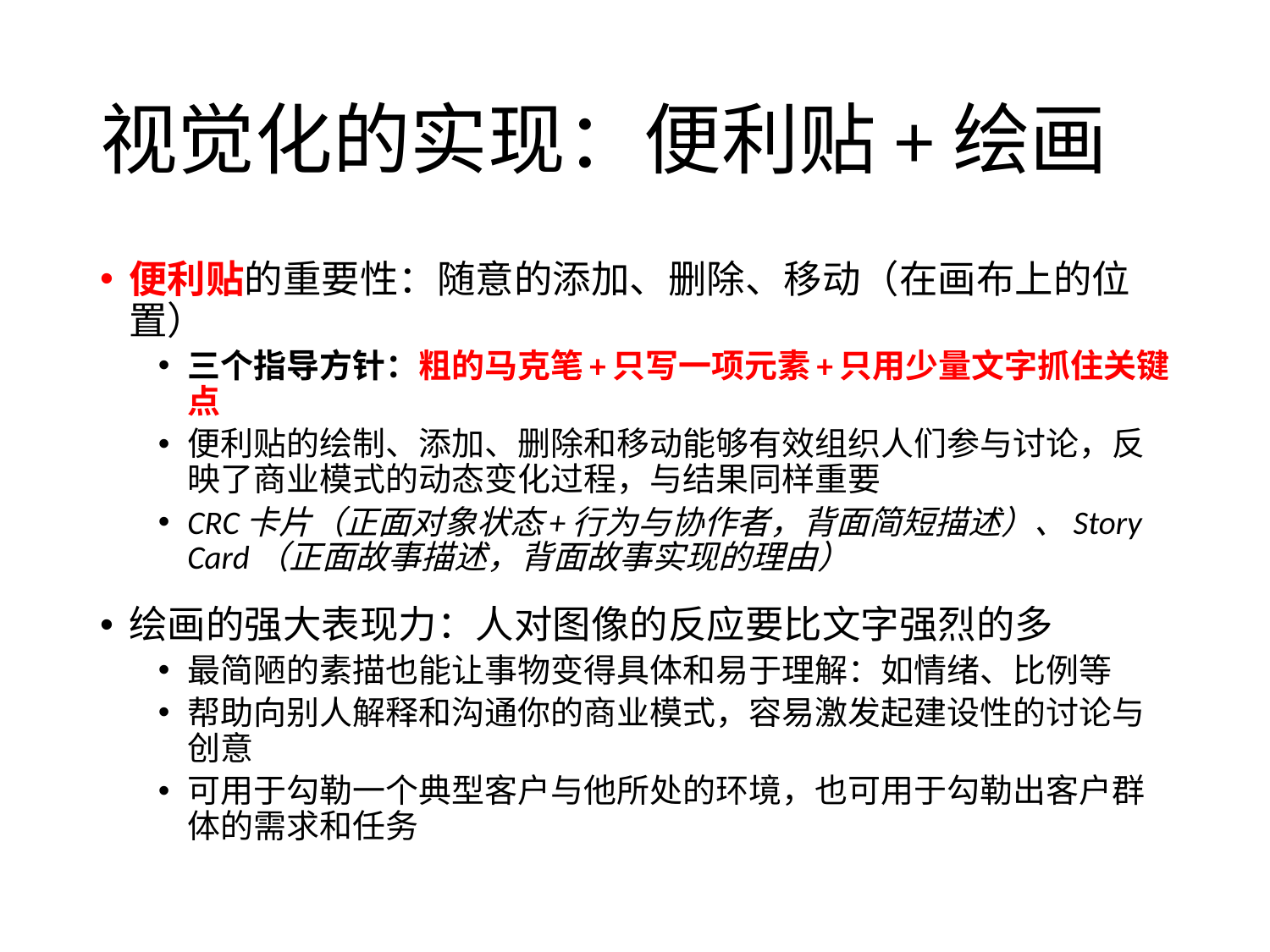

# 视觉化的实现：便利贴+绘画
便利贴的重要性：随意的添加、删除、移动（在画布上的位置）
三个指导方针：粗的马克笔+只写一项元素+只用少量文字抓住关键点
便利贴的绘制、添加、删除和移动能够有效组织人们参与讨论，反映了商业模式的动态变化过程，与结果同样重要
CRC卡片（正面对象状态+行为与协作者，背面简短描述）、Story Card（正面故事描述，背面故事实现的理由）

绘画的强大表现力：人对图像的反应要比文字强烈的多
最简陋的素描也能让事物变得具体和易于理解：如情绪、比例等
帮助向别人解释和沟通你的商业模式，容易激发起建设性的讨论与创意
可用于勾勒一个典型客户与他所处的环境，也可用于勾勒出客户群体的需求和任务